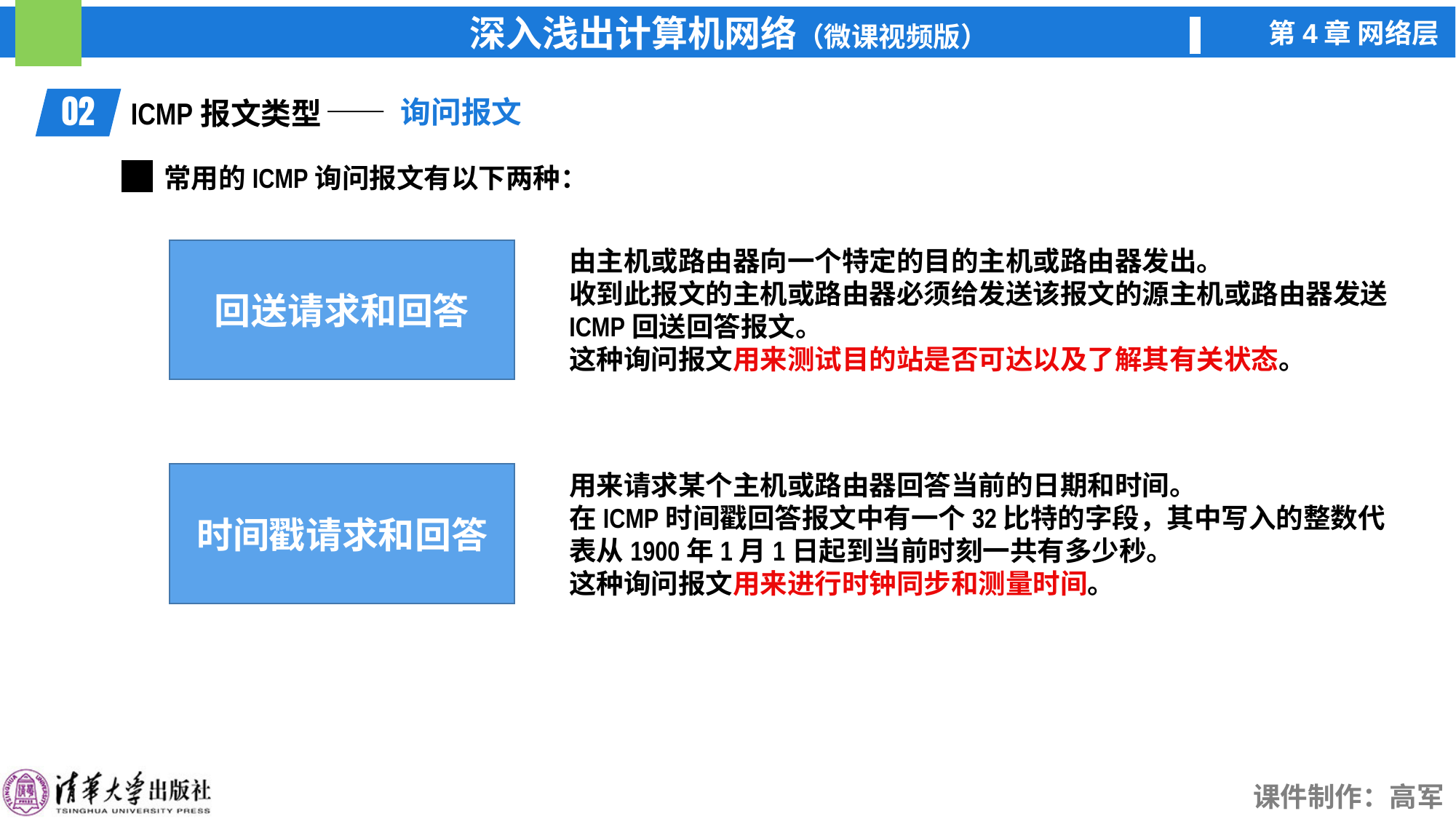

—— 询问报文
02
ICMP报文类型
常用的ICMP询问报文有以下两种：

回送请求和回答
由主机或路由器向一个特定的目的主机或路由器发出。
收到此报文的主机或路由器必须给发送该报文的源主机或路由器发送ICMP回送回答报文。
这种询问报文用来测试目的站是否可达以及了解其有关状态。
时间戳请求和回答
用来请求某个主机或路由器回答当前的日期和时间。
在ICMP时间戳回答报文中有一个32比特的字段，其中写入的整数代表从1900年1月1日起到当前时刻一共有多少秒。
这种询问报文用来进行时钟同步和测量时间。